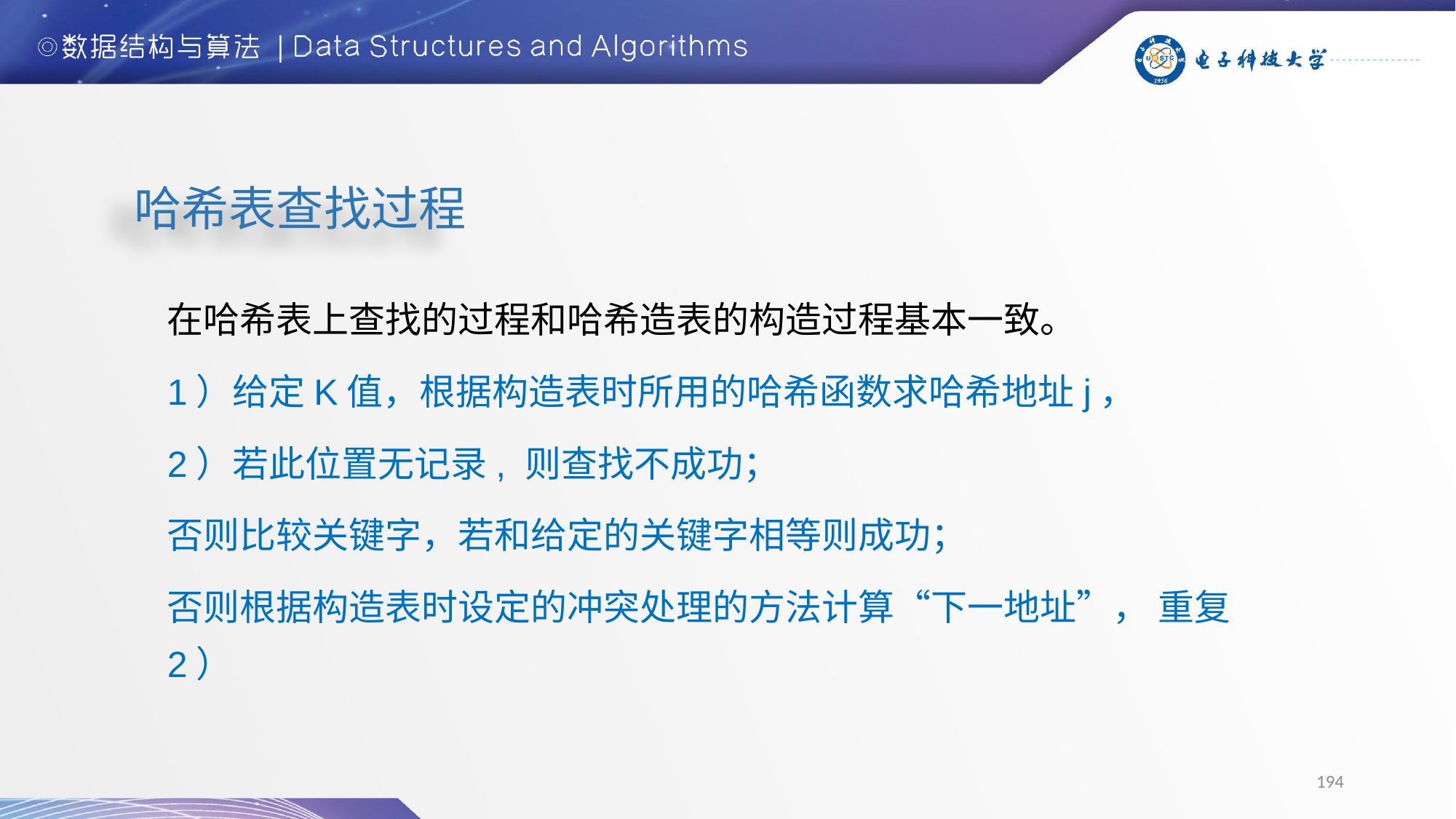

# 哈希表查找过程
在哈希表上查找的过程和哈希造表的构造过程基本一致。
1）给定K值，根据构造表时所用的哈希函数求哈希地址j，
2）若此位置无记录, 则查找不成功；
否则比较关键字，若和给定的关键字相等则成功；
否则根据构造表时设定的冲突处理的方法计算“下一地址”， 重复2）
194